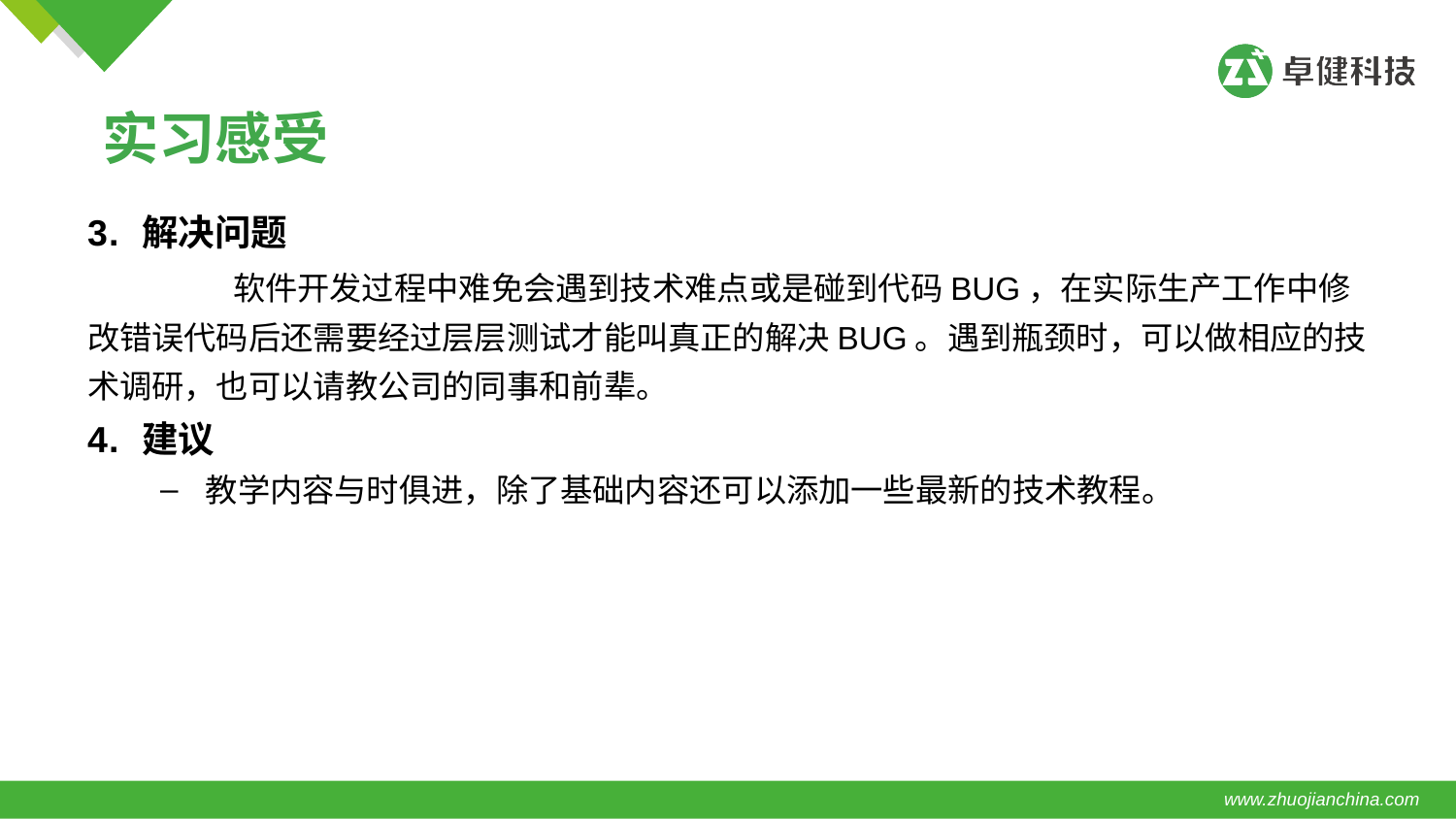

实习感受
解决问题
	软件开发过程中难免会遇到技术难点或是碰到代码BUG，在实际生产工作中修改错误代码后还需要经过层层测试才能叫真正的解决BUG。遇到瓶颈时，可以做相应的技术调研，也可以请教公司的同事和前辈。
建议
教学内容与时俱进，除了基础内容还可以添加一些最新的技术教程。